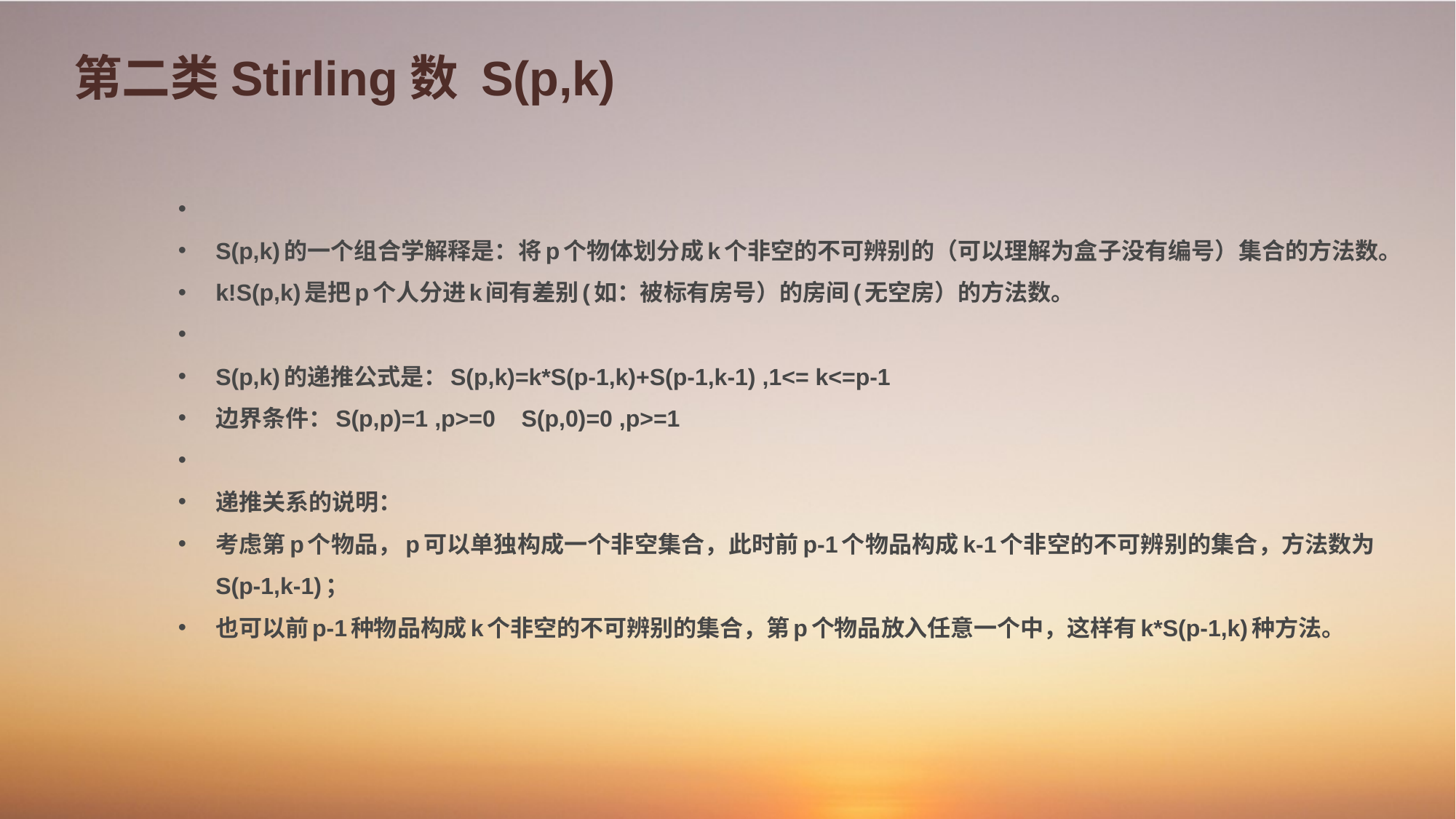

# 第二类Stirling数 S(p,k)

S(p,k)的一个组合学解释是：将p个物体划分成k个非空的不可辨别的（可以理解为盒子没有编号）集合的方法数。
k!S(p,k)是把p个人分进k间有差别(如：被标有房号）的房间(无空房）的方法数。

S(p,k)的递推公式是：S(p,k)=k*S(p-1,k)+S(p-1,k-1) ,1<= k<=p-1
边界条件：S(p,p)=1 ,p>=0    S(p,0)=0 ,p>=1

递推关系的说明：
考虑第p个物品，p可以单独构成一个非空集合，此时前p-1个物品构成k-1个非空的不可辨别的集合，方法数为S(p-1,k-1)；
也可以前p-1种物品构成k个非空的不可辨别的集合，第p个物品放入任意一个中，这样有k*S(p-1,k)种方法。